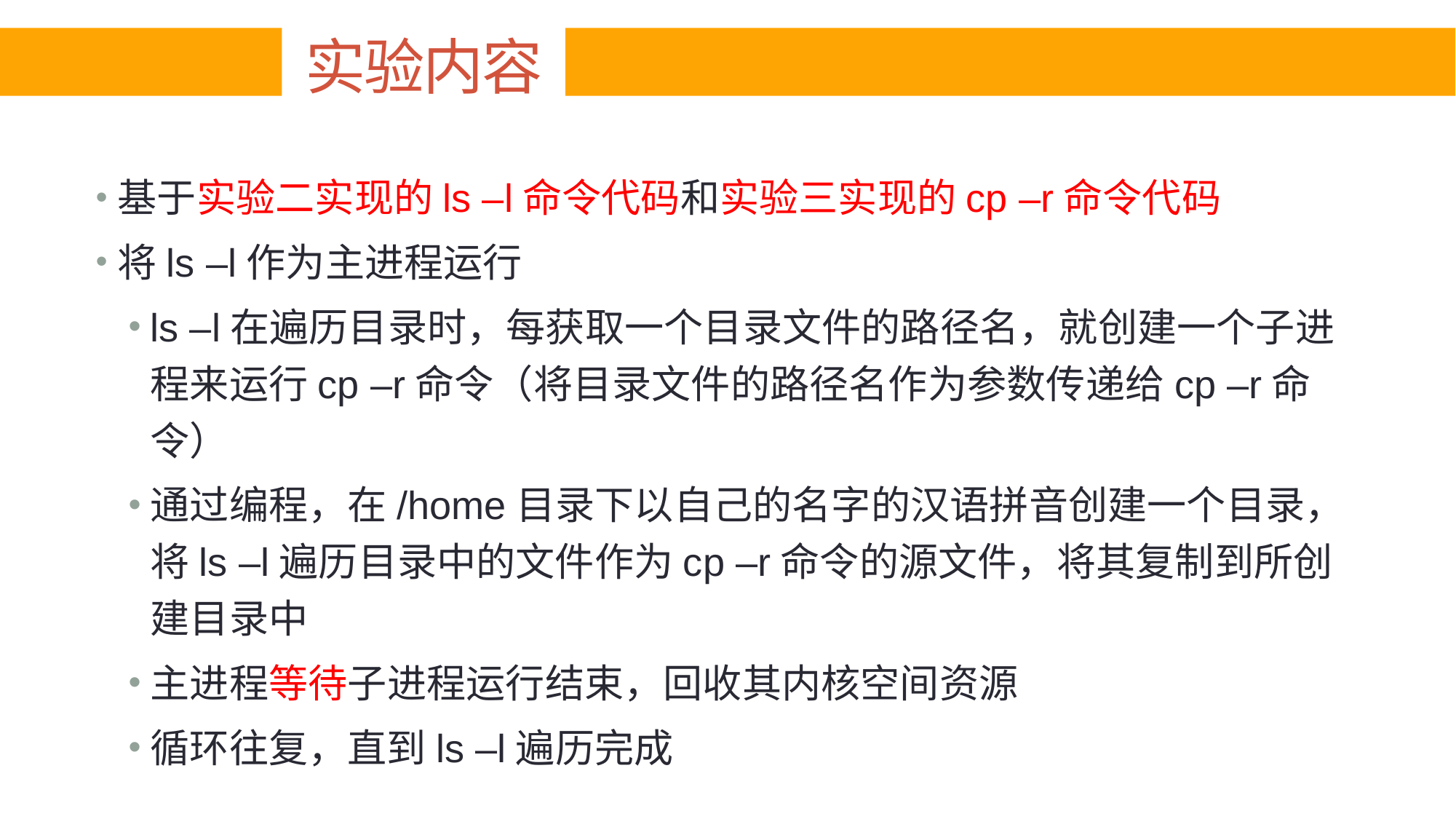

# 实验内容

基于实验二实现的ls –l命令代码和实验三实现的cp –r命令代码
将ls –l作为主进程运行
ls –l在遍历目录时，每获取一个目录文件的路径名，就创建一个子进程来运行cp –r命令（将目录文件的路径名作为参数传递给cp –r命令）
通过编程，在/home目录下以自己的名字的汉语拼音创建一个目录，将ls –l遍历目录中的文件作为cp –r命令的源文件，将其复制到所创建目录中
主进程等待子进程运行结束，回收其内核空间资源
循环往复，直到ls –l遍历完成